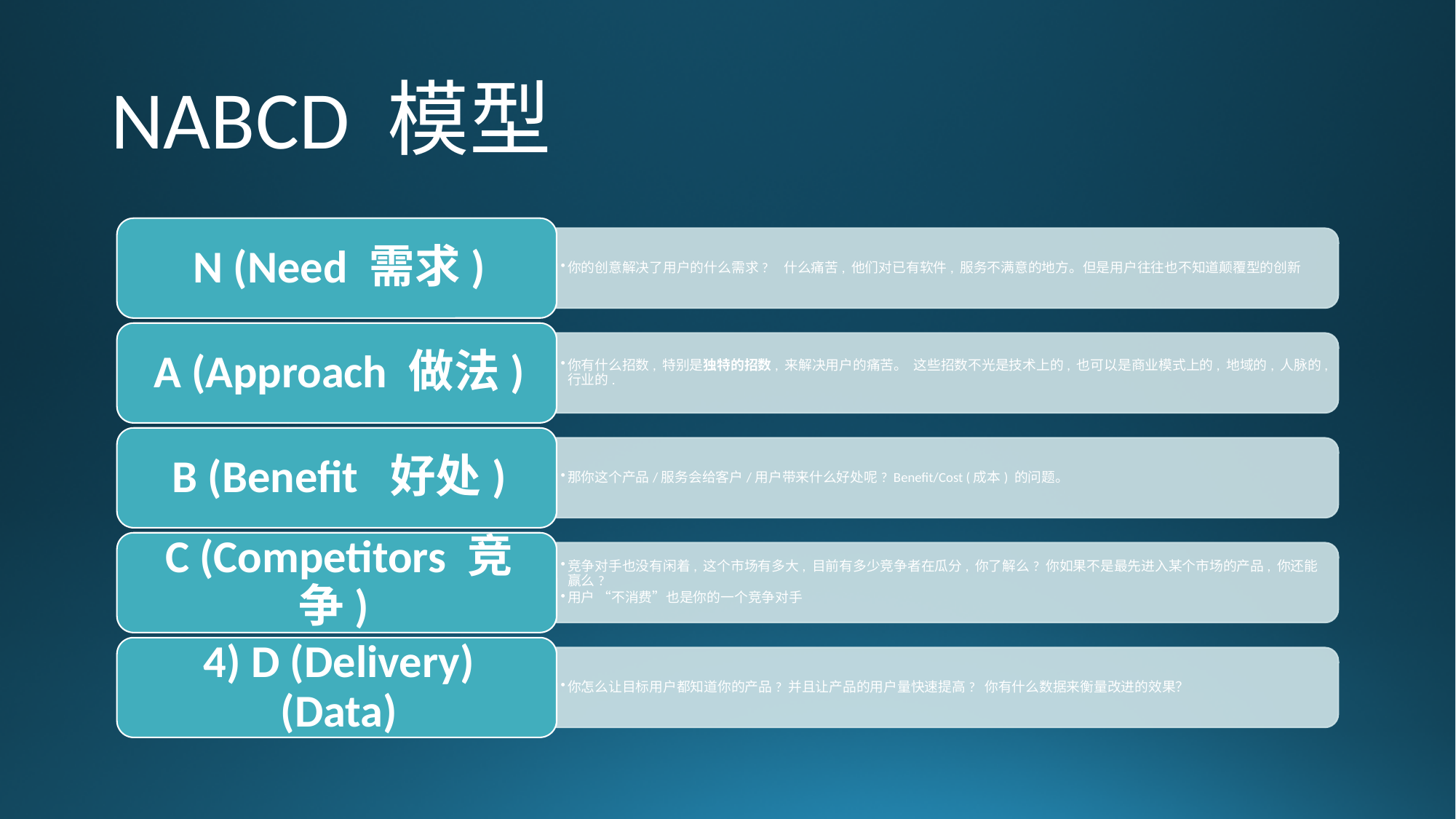

# NABCD 模型
你的创意解决了用户的什么需求?    什么痛苦, 他们对已有软件, 服务不满意的地方。但是用户往往也不知道颠覆型的创新
N (Need 需求)
你有什么招数, 特别是独特的招数, 来解决用户的痛苦。  这些招数不光是技术上的, 也可以是商业模式上的, 地域的, 人脉的, 行业的.
A (Approach 做法)
那你这个产品/服务会给客户/用户带来什么好处呢?  Benefit/Cost (成本) 的问题。
B (Benefit  好处)
竞争对手也没有闲着, 这个市场有多大, 目前有多少竞争者在瓜分, 你了解么? 你如果不是最先进入某个市场的产品, 你还能赢么?
用户 “不消费”也是你的一个竞争对手
C (Competitors 竞争)
你怎么让目标用户都知道你的产品? 并且让产品的用户量快速提高?  你有什么数据来衡量改进的效果？
4) D (Delivery) (Data)